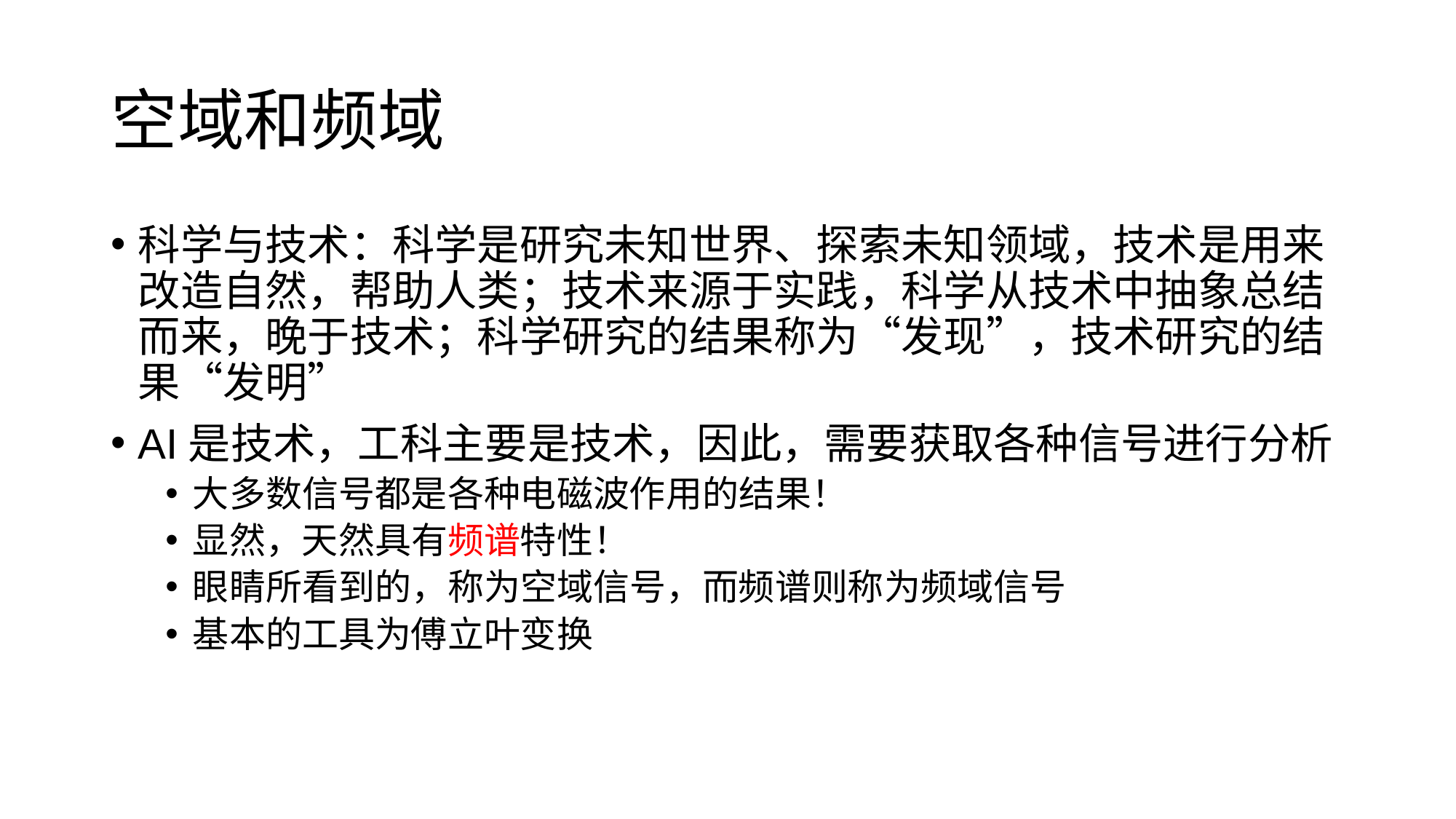

# 空域和频域
科学与技术：科学是研究未知世界、探索未知领域，技术是用来改造自然，帮助人类；技术来源于实践，科学从技术中抽象总结而来，晚于技术；科学研究的结果称为“发现”，技术研究的结果“发明”
AI是技术，工科主要是技术，因此，需要获取各种信号进行分析
大多数信号都是各种电磁波作用的结果！
显然，天然具有频谱特性！
眼睛所看到的，称为空域信号，而频谱则称为频域信号
基本的工具为傅立叶变换